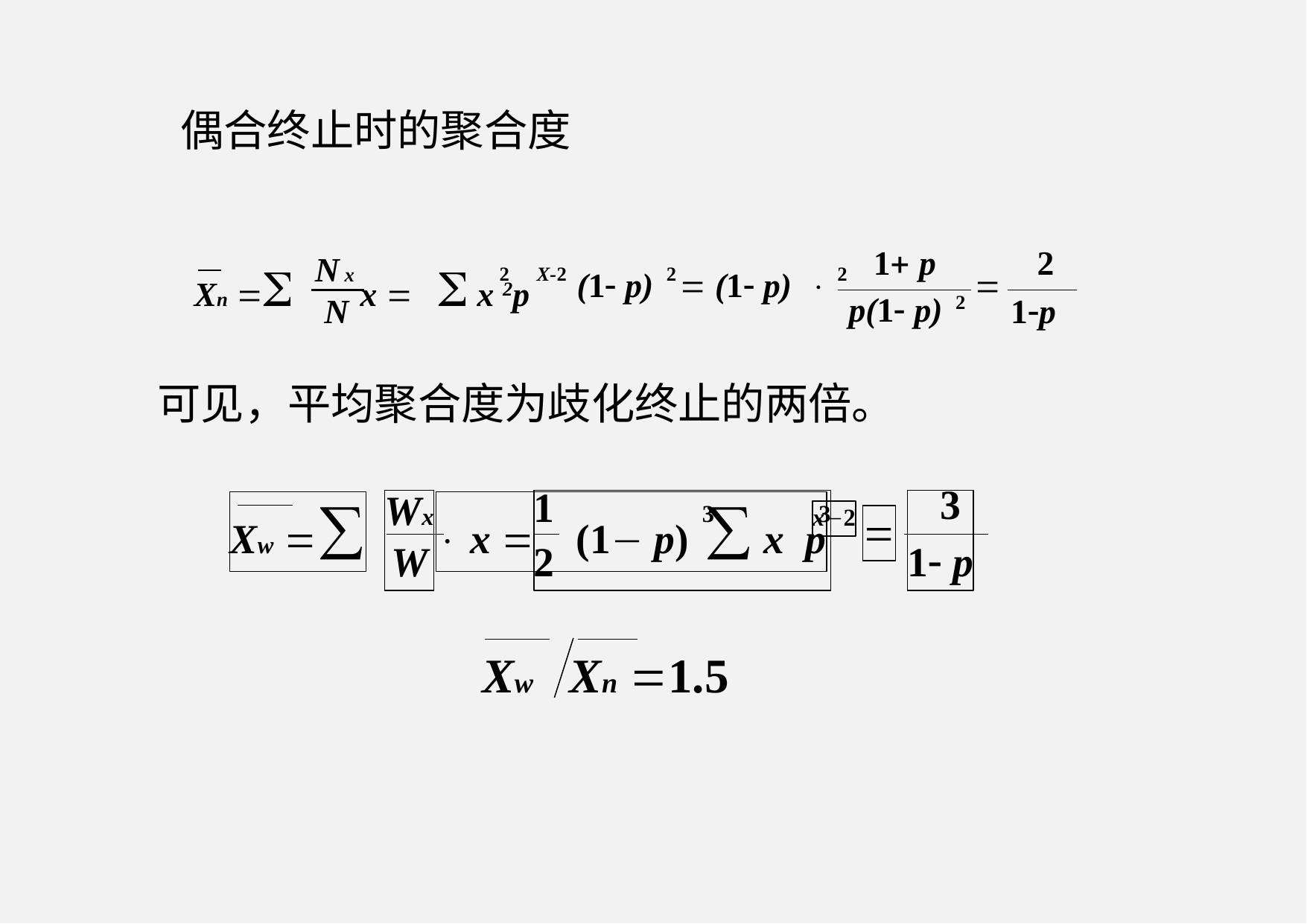

偶合终止时的聚合度
	1+ p
p(1− p)
N x
	N
	2
1−p
Xn =Σ
x = Σ x 2p
X-2
(1− p)   = (1− p)  ⋅
=
2
2                                2

2
可见，平均聚合度为歧化终止的两倍。
Wx
	W
1                        3                 3

2
	3
1− p
Xw =∑
⋅ x =    (1− p) ∑ x  p
x−2

=

Xw   Xn =1.5